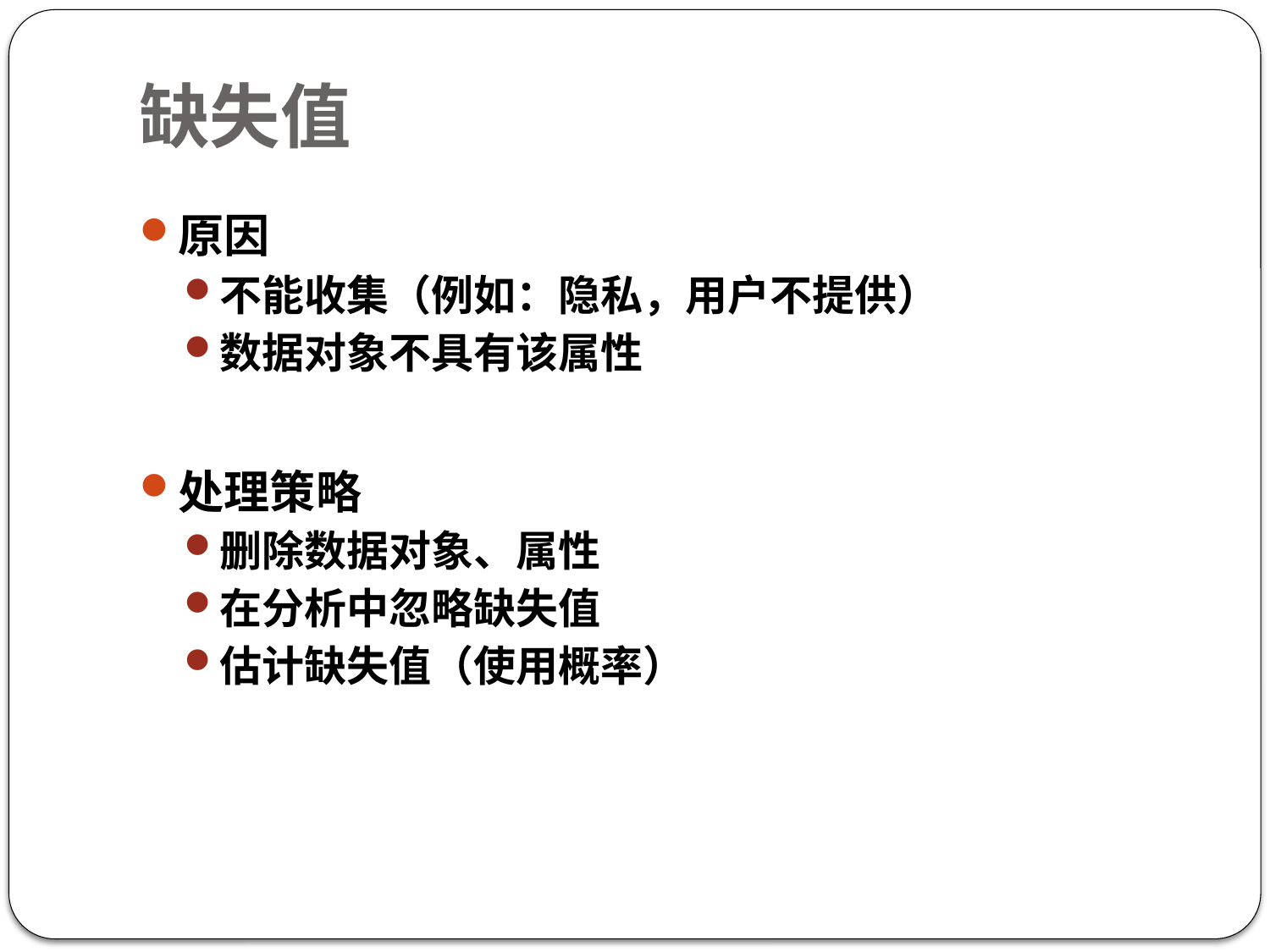

# 缺失值
原因
不能收集（例如：隐私，用户不提供）
数据对象不具有该属性

处理策略
删除数据对象、属性
在分析中忽略缺失值
估计缺失值（使用概率）